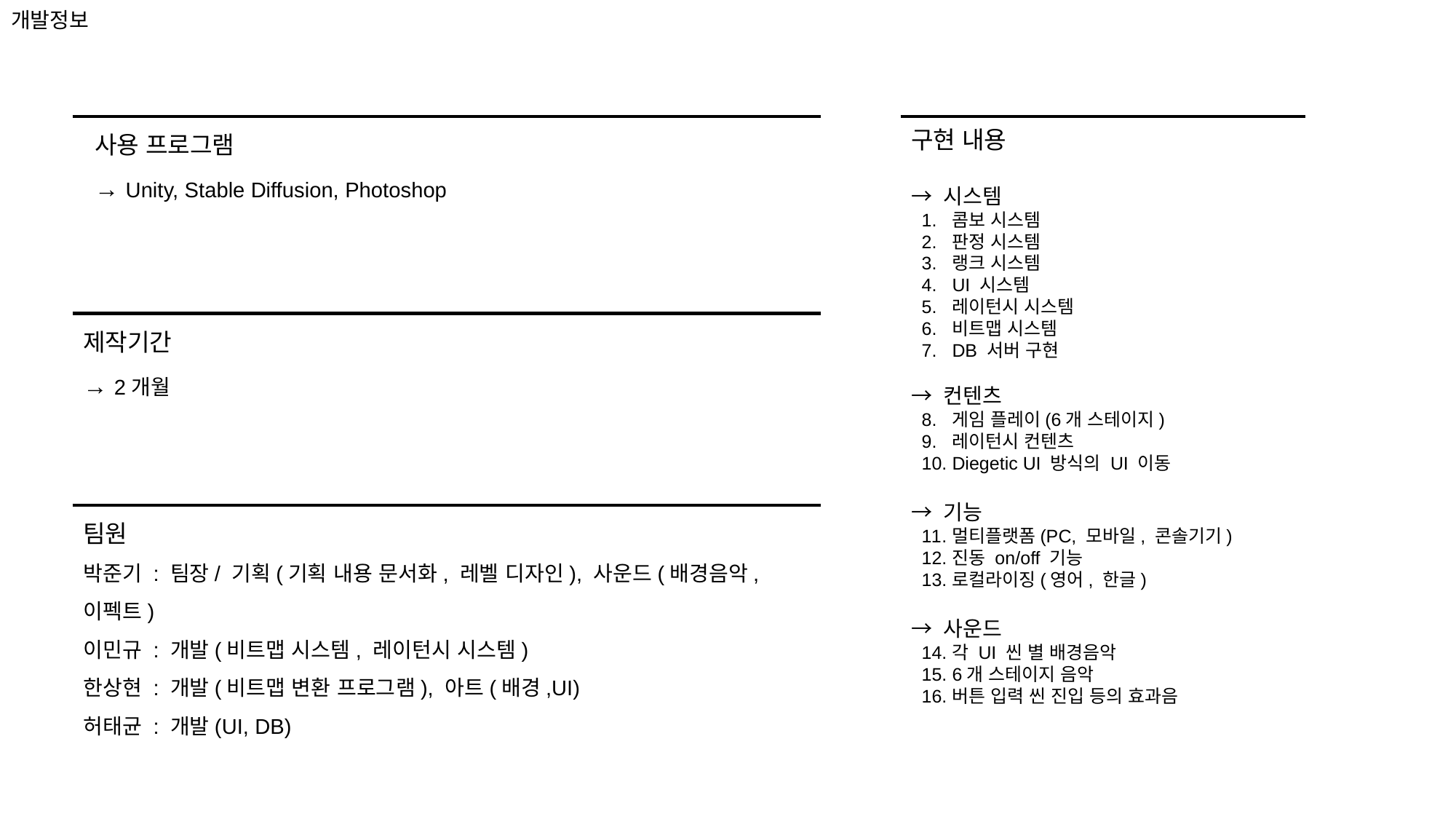

개발정보
사용 프로그램
→ Unity, Stable Diffusion, Photoshop
구현 내용

→ 시스템
콤보 시스템
판정 시스템
랭크 시스템
UI 시스템
레이턴시 시스템
비트맵 시스템
DB 서버 구현

→ 컨텐츠
게임 플레이(6개 스테이지)
레이턴시 컨텐츠
Diegetic UI 방식의 UI 이동

→ 기능
멀티플랫폼(PC, 모바일, 콘솔기기)
진동 on/off 기능
로컬라이징(영어, 한글)

→ 사운드
각 UI 씬 별 배경음악
6개 스테이지 음악
버튼 입력 씬 진입 등의 효과음
제작기간
→ 2개월
팀원
박준기 : 팀장/ 기획(기획 내용 문서화, 레벨 디자인), 사운드(배경음악, 이펙트)
이민규 : 개발(비트맵 시스템, 레이턴시 시스템)
한상현 : 개발(비트맵 변환 프로그램), 아트(배경,UI)
허태균 : 개발(UI, DB)